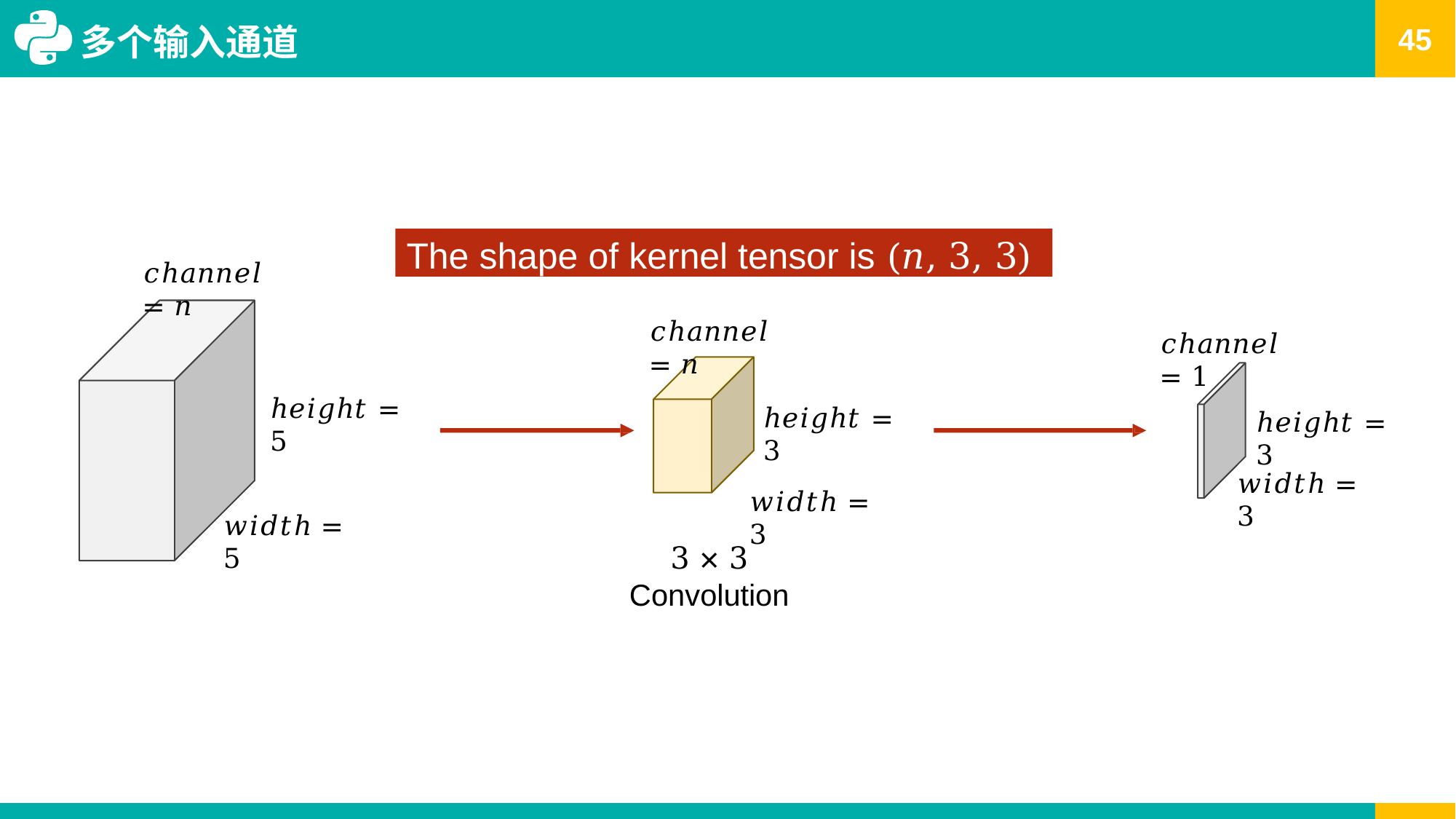

# 多个输入通道
The shape of kernel tensor is (𝑛, 3, 3)
𝑐ℎ𝑎𝑛𝑛𝑒𝑙 = 𝑛

𝑐ℎ𝑎𝑛𝑛𝑒𝑙 = 𝑛
𝑐ℎ𝑎𝑛𝑛𝑒𝑙 = 1

ℎ𝑒𝑖𝑔ℎ𝑡 = 3
𝑤𝑖𝑑𝑡ℎ = 3
ℎ𝑒𝑖𝑔ℎ𝑡 = 5
ℎ𝑒𝑖𝑔ℎ𝑡 = 3

𝑤𝑖𝑑𝑡ℎ = 3
𝑤𝑖𝑑𝑡ℎ = 5
3 × 3
Convolution